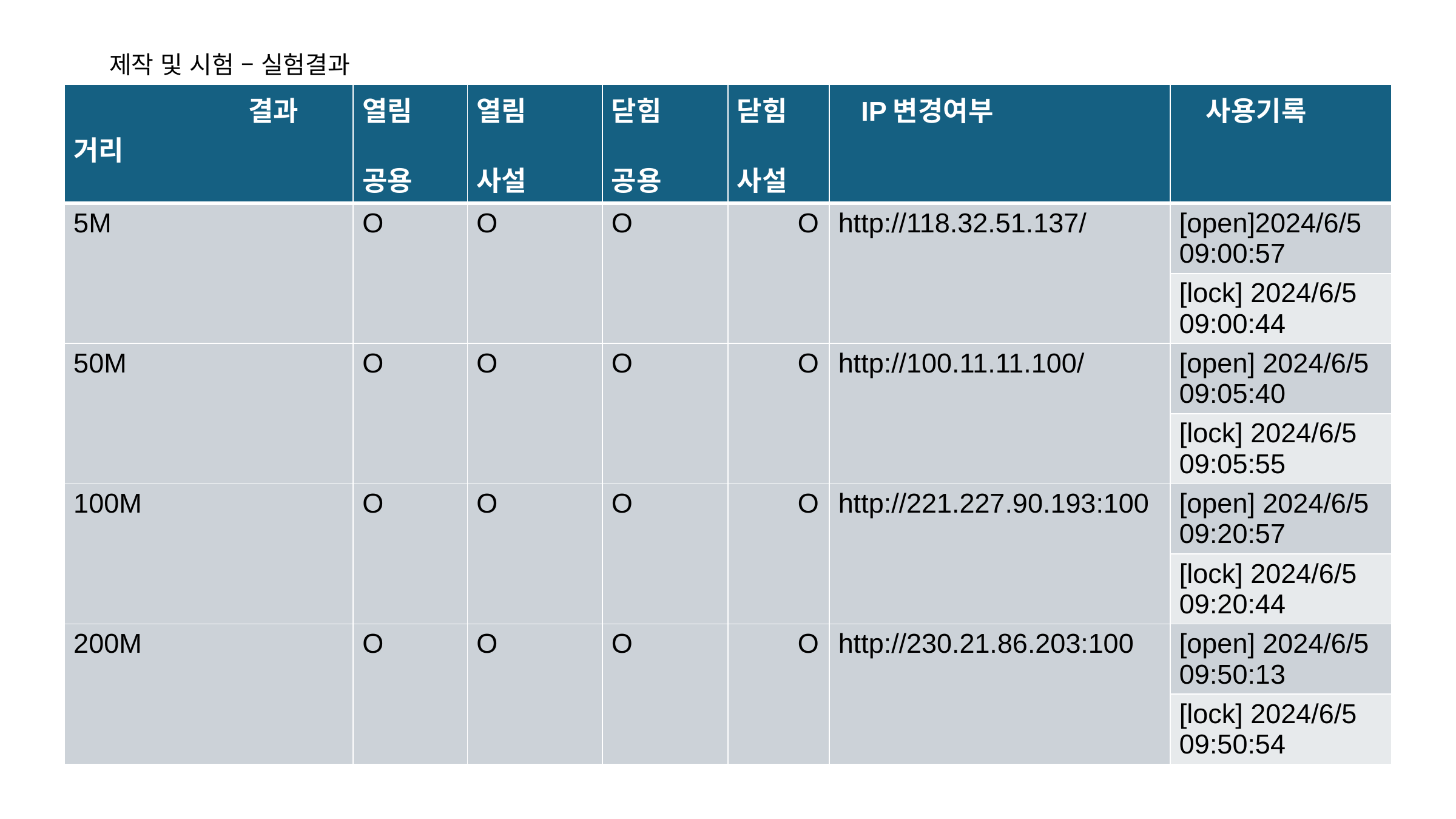

# 제작 및 시험 – 실험결과
| 결과 거리 | 열림 공용 | 열림 사설 | 닫힘 공용 | 닫힘 사설 | IP변경여부 | 사용기록 |
| --- | --- | --- | --- | --- | --- | --- |
| 5M | O | O | O | O | http://118.32.51.137/ | [open]2024/6/5 09:00:57 |
|  |  |  |  |  |  | [lock] 2024/6/5 09:00:44 |
| 50M | O | O | O | O | http://100.11.11.100/ | [open] 2024/6/5 09:05:40 |
|  |  |  |  |  |  | [lock] 2024/6/5 09:05:55 |
| 100M | O | O | O | O | http://221.227.90.193:100 | [open] 2024/6/5 09:20:57 |
|  |  |  |  |  |  | [lock] 2024/6/5 09:20:44 |
| 200M | O | O | O | O | http://230.21.86.203:100 | [open] 2024/6/5 09:50:13 |
|  |  |  |  |  |  | [lock] 2024/6/5 09:50:54 |